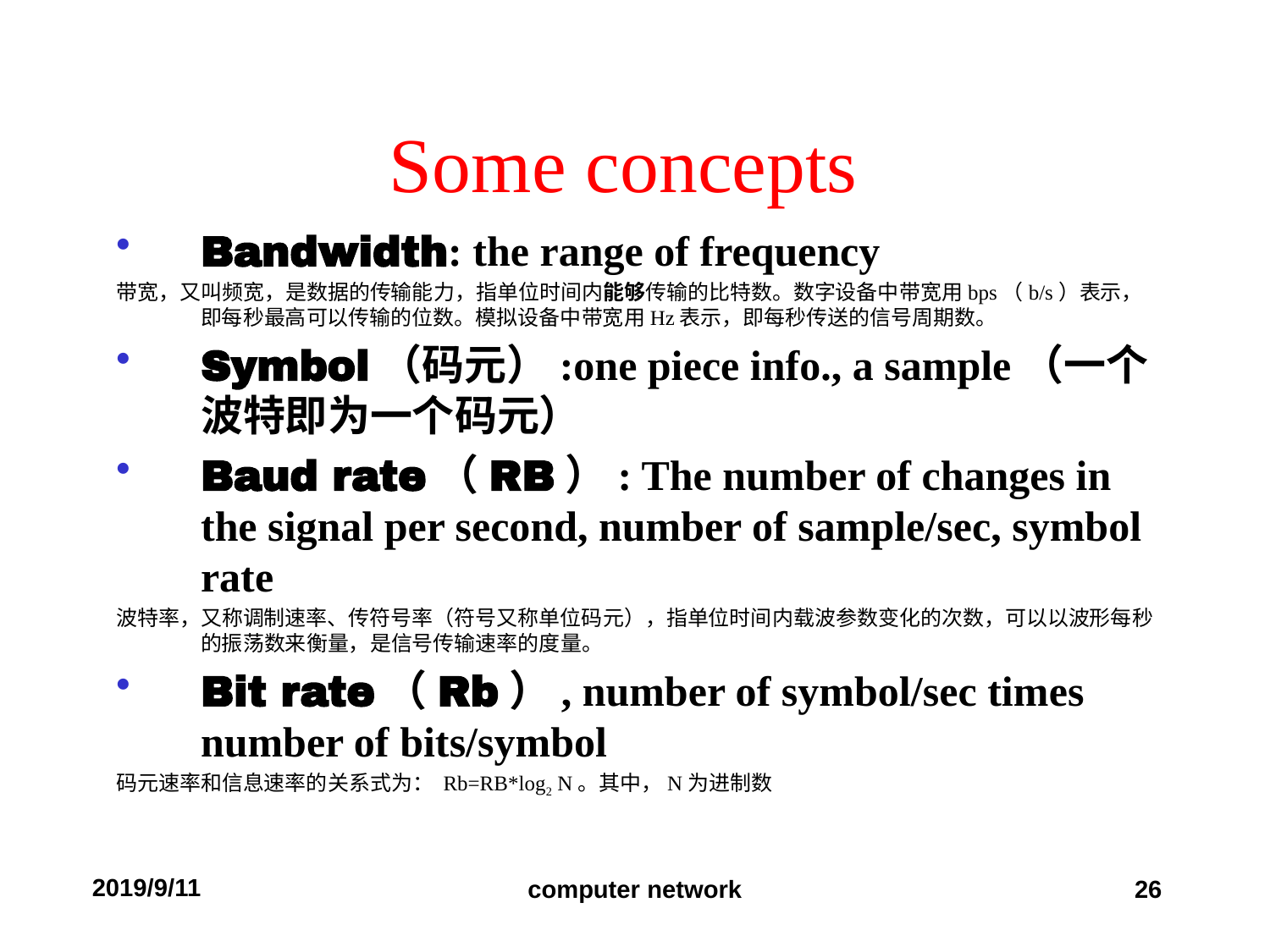

Some concepts
Bandwidth: the range of frequency
带宽，又叫频宽，是数据的传输能力，指单位时间内能够传输的比特数。数字设备中带宽用bps（b/s）表示，即每秒最高可以传输的位数。模拟设备中带宽用Hz表示，即每秒传送的信号周期数。
Symbol（码元）:one piece info., a sample（一个波特即为一个码元）
Baud rate（RB）: The number of changes in the signal per second, number of sample/sec, symbol rate
波特率，又称调制速率、传符号率（符号又称单位码元），指单位时间内载波参数变化的次数，可以以波形每秒的振荡数来衡量，是信号传输速率的度量。
Bit rate（Rb）, number of symbol/sec times number of bits/symbol
码元速率和信息速率的关系式为： Rb=RB*log2 N。其中，N为进制数
2019/9/11
computer network
26